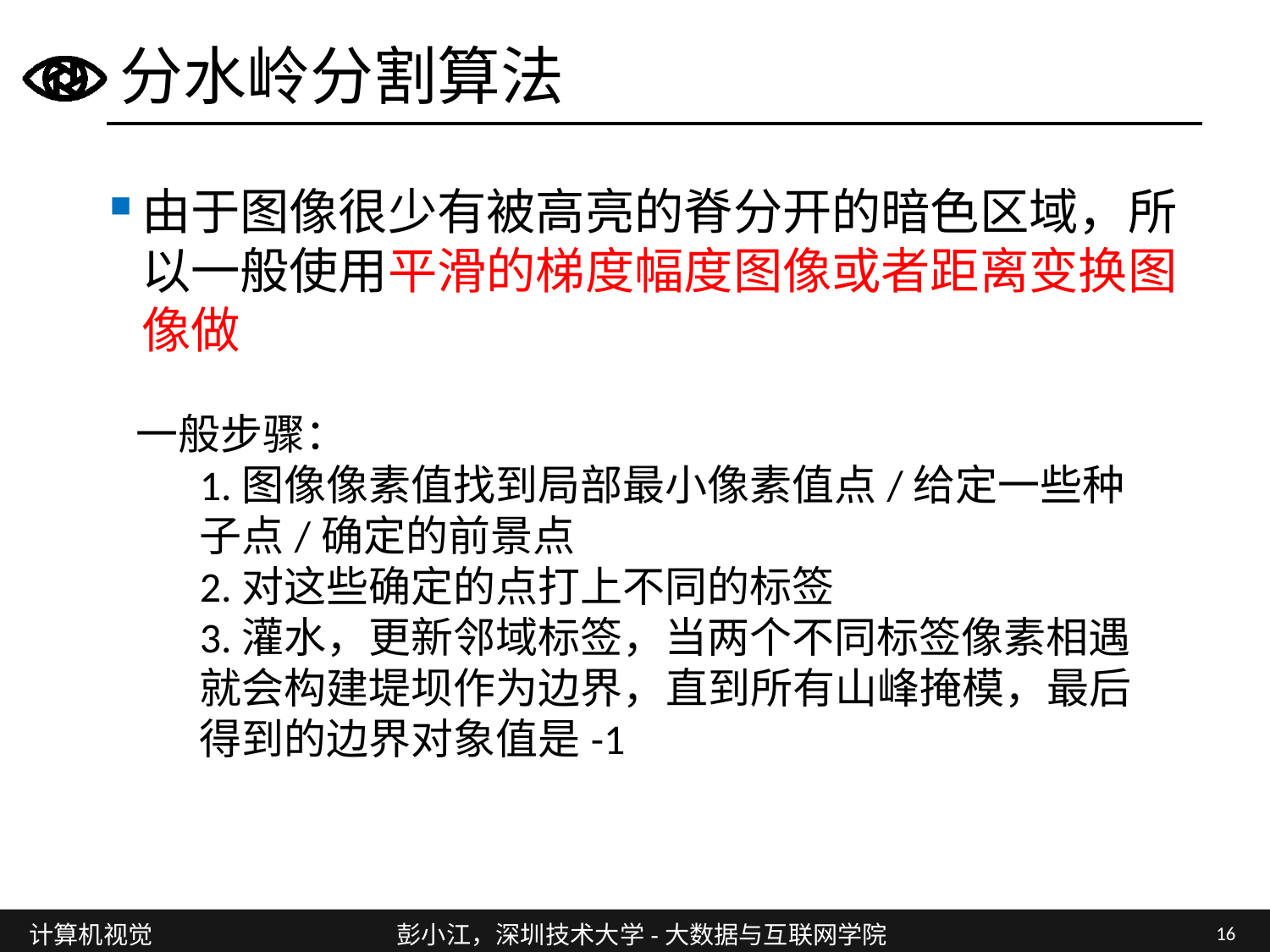

# 分水岭分割算法
由于图像很少有被高亮的脊分开的暗色区域，所以一般使用平滑的梯度幅度图像或者距离变换图像做
一般步骤：
1.图像像素值找到局部最小像素值点/给定一些种子点/确定的前景点
2.对这些确定的点打上不同的标签
3.灌水，更新邻域标签，当两个不同标签像素相遇就会构建堤坝作为边界，直到所有山峰掩模，最后得到的边界对象值是-1
16